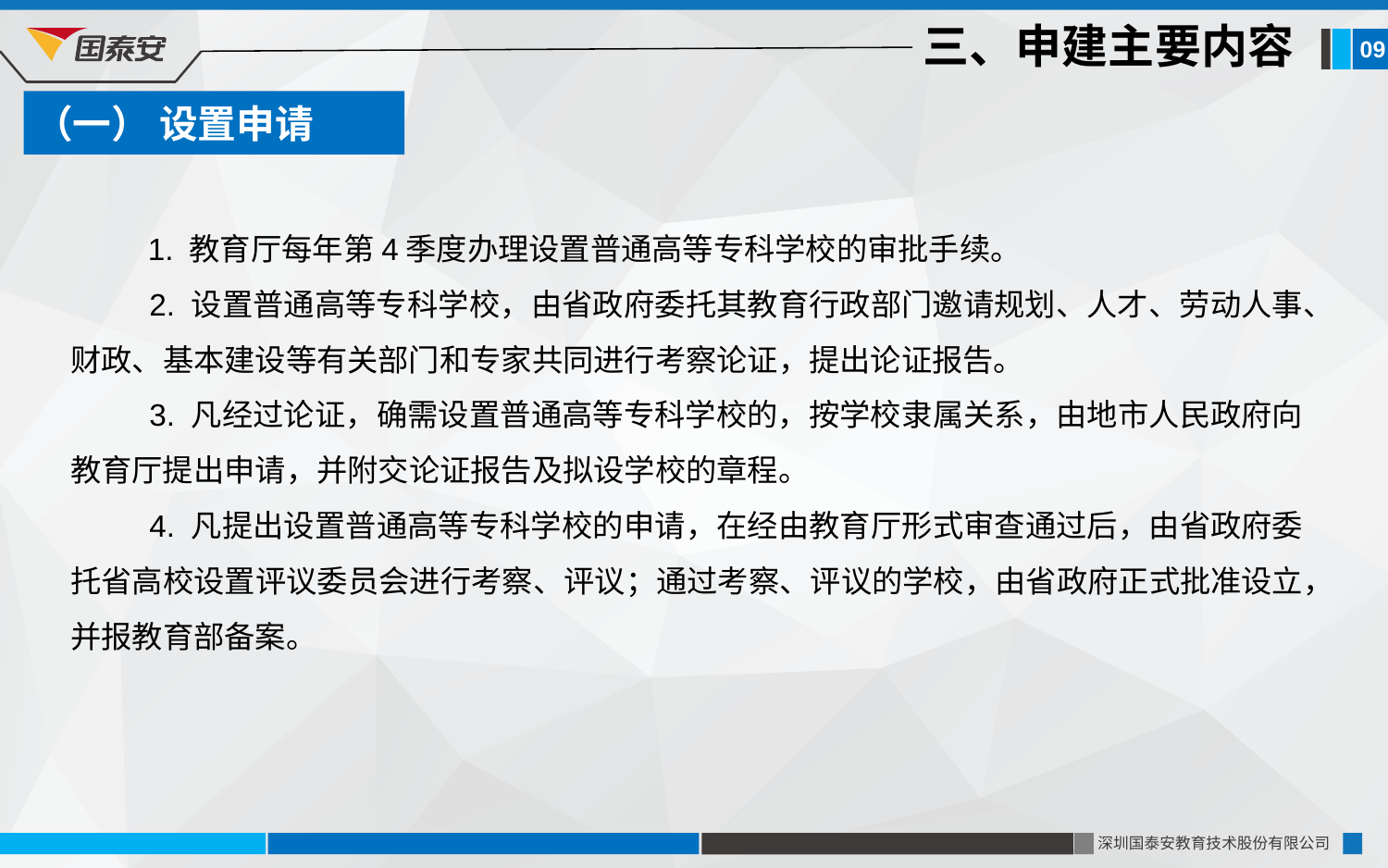

三、申建主要内容
09
（一） 设置申请
         1. 教育厅每年第4季度办理设置普通高等专科学校的审批手续。
         2. 设置普通高等专科学校，由省政府委托其教育行政部门邀请规划、人才、劳动人事、财政、基本建设等有关部门和专家共同进行考察论证，提出论证报告。
         3. 凡经过论证，确需设置普通高等专科学校的，按学校隶属关系，由地市人民政府向教育厅提出申请，并附交论证报告及拟设学校的章程。
         4. 凡提出设置普通高等专科学校的申请，在经由教育厅形式审查通过后，由省政府委托省高校设置评议委员会进行考察、评议；通过考察、评议的学校，由省政府正式批准设立，并报教育部备案。